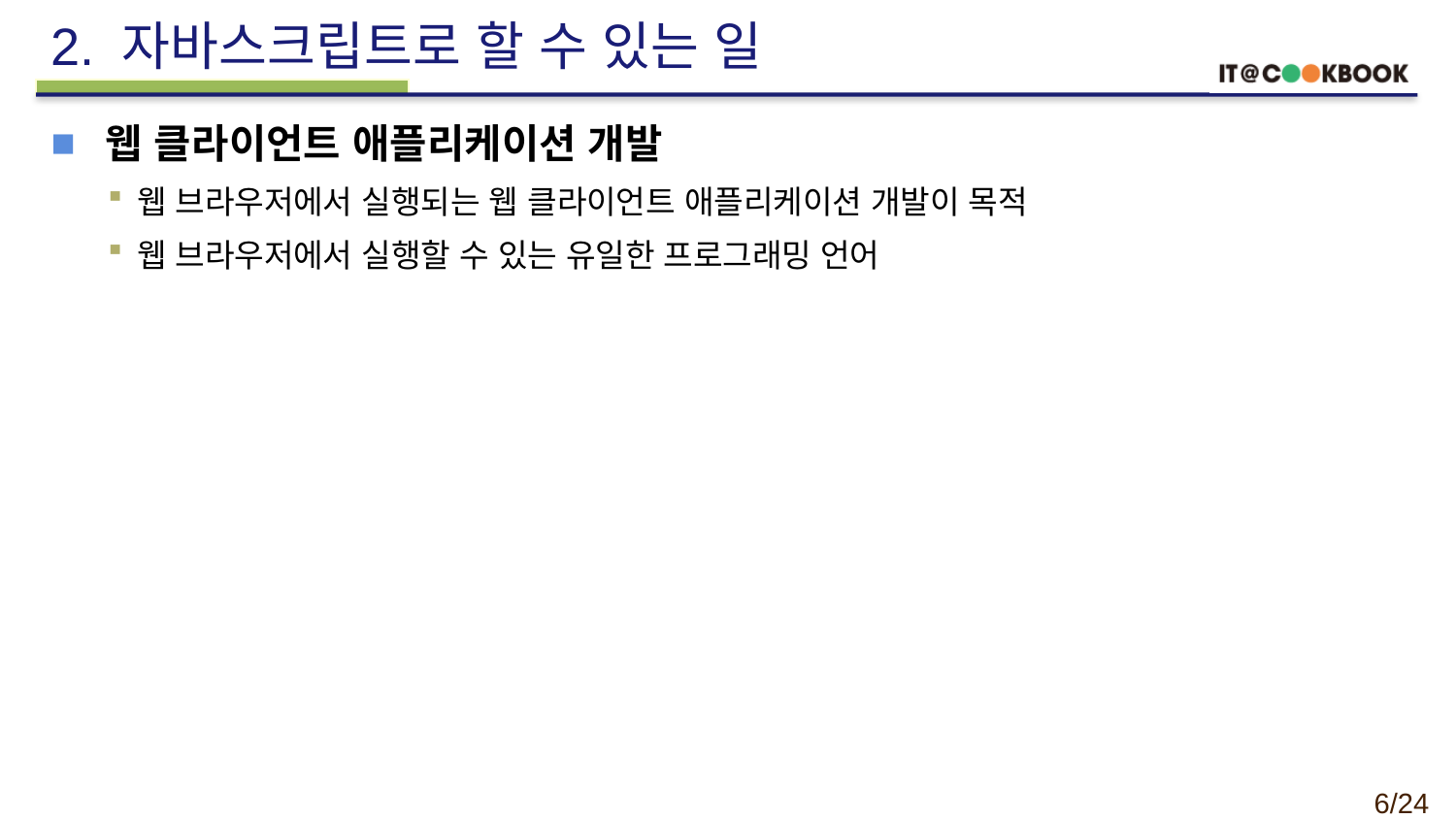

# 2. 자바스크립트로 할 수 있는 일
웹 클라이언트 애플리케이션 개발
웹 브라우저에서 실행되는 웹 클라이언트 애플리케이션 개발이 목적
웹 브라우저에서 실행할 수 있는 유일한 프로그래밍 언어